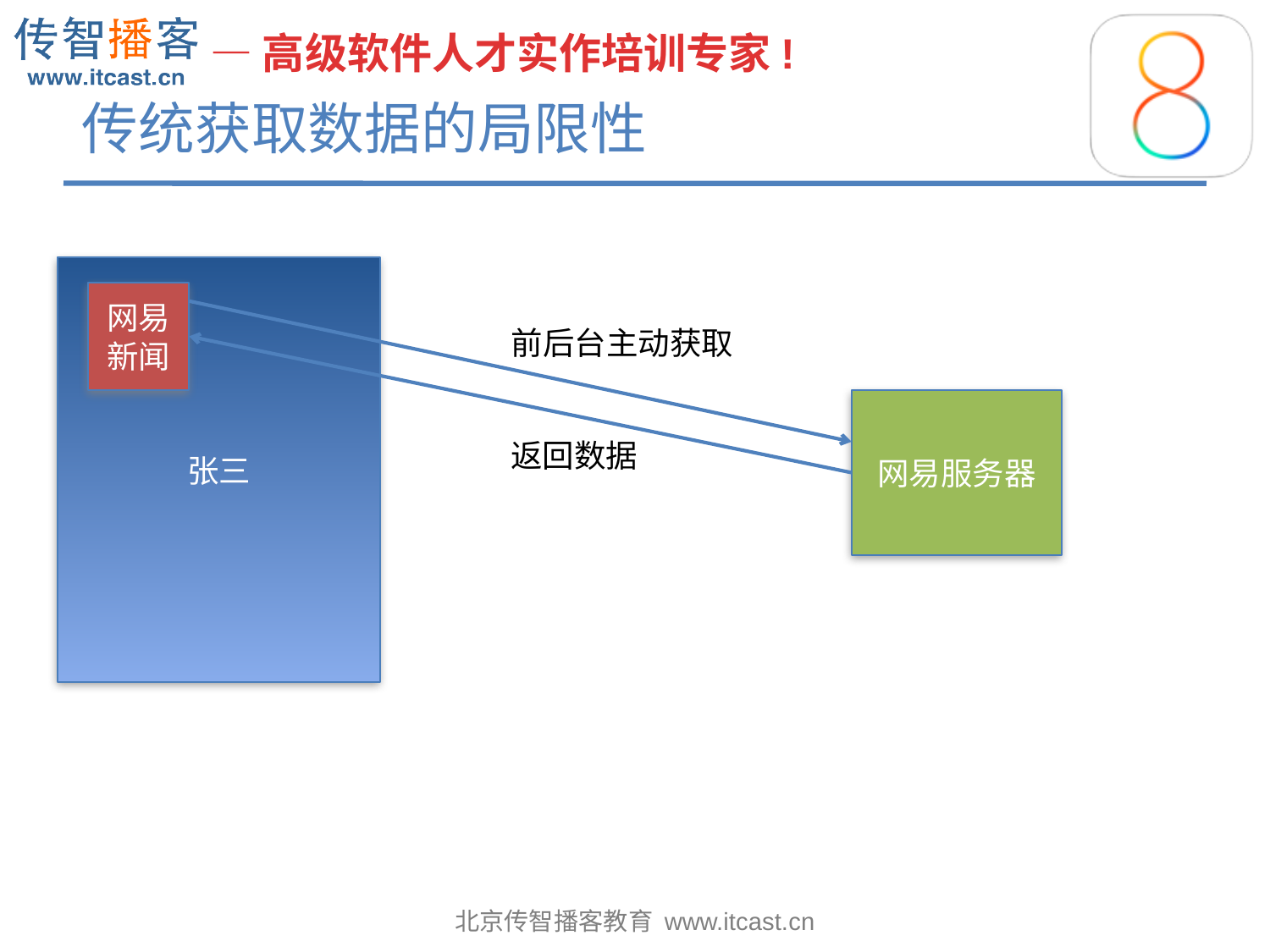

# 传统获取数据的局限性
张三
网易新闻
前后台主动获取
网易服务器
返回数据